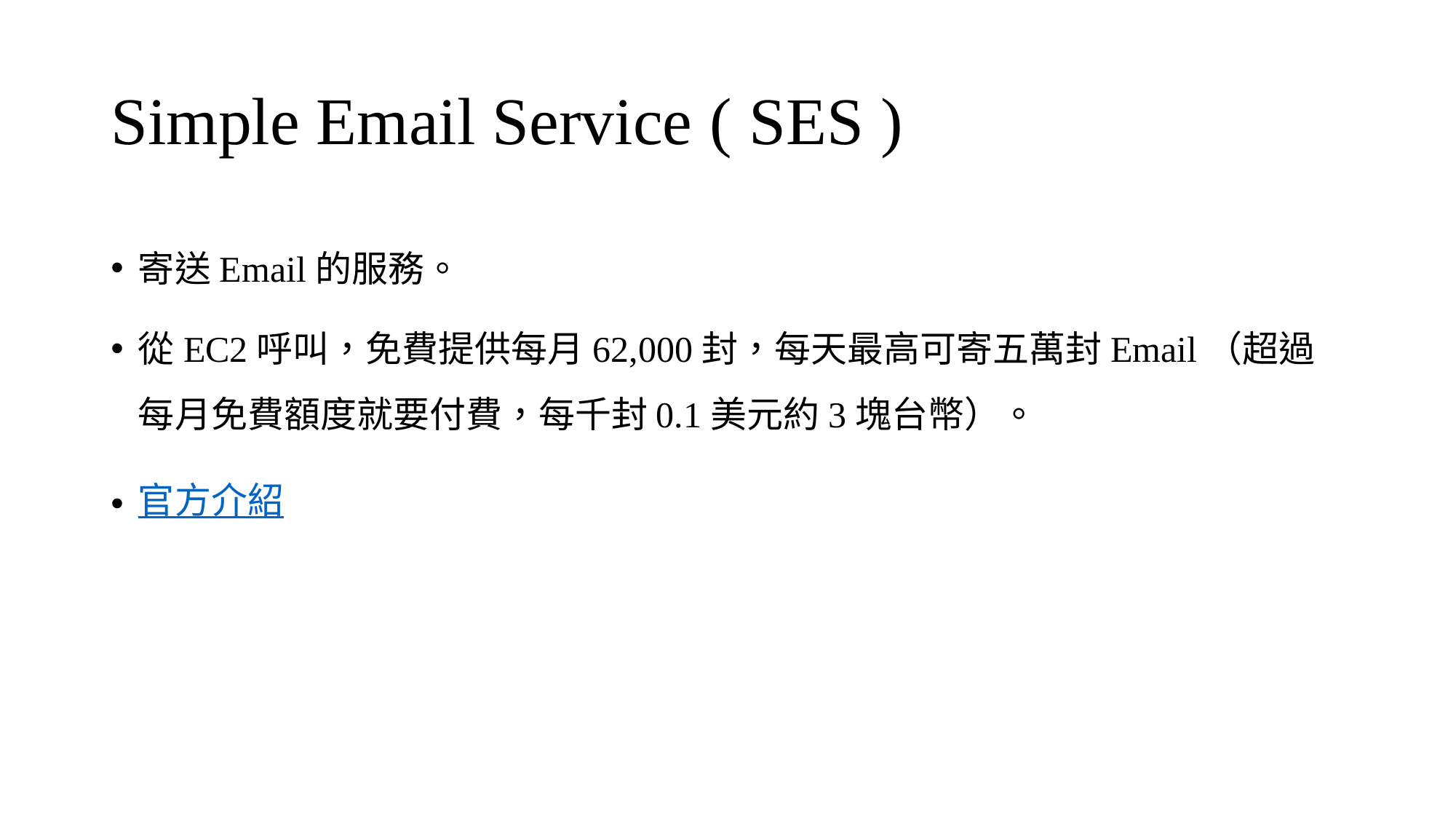

# Simple Email Service ( SES )
寄送Email的服務。
從EC2呼叫，免費提供每月62,000封，每天最高可寄五萬封Email（超過每月免費額度就要付費，每千封0.1美元約3塊台幣）。
官方介紹